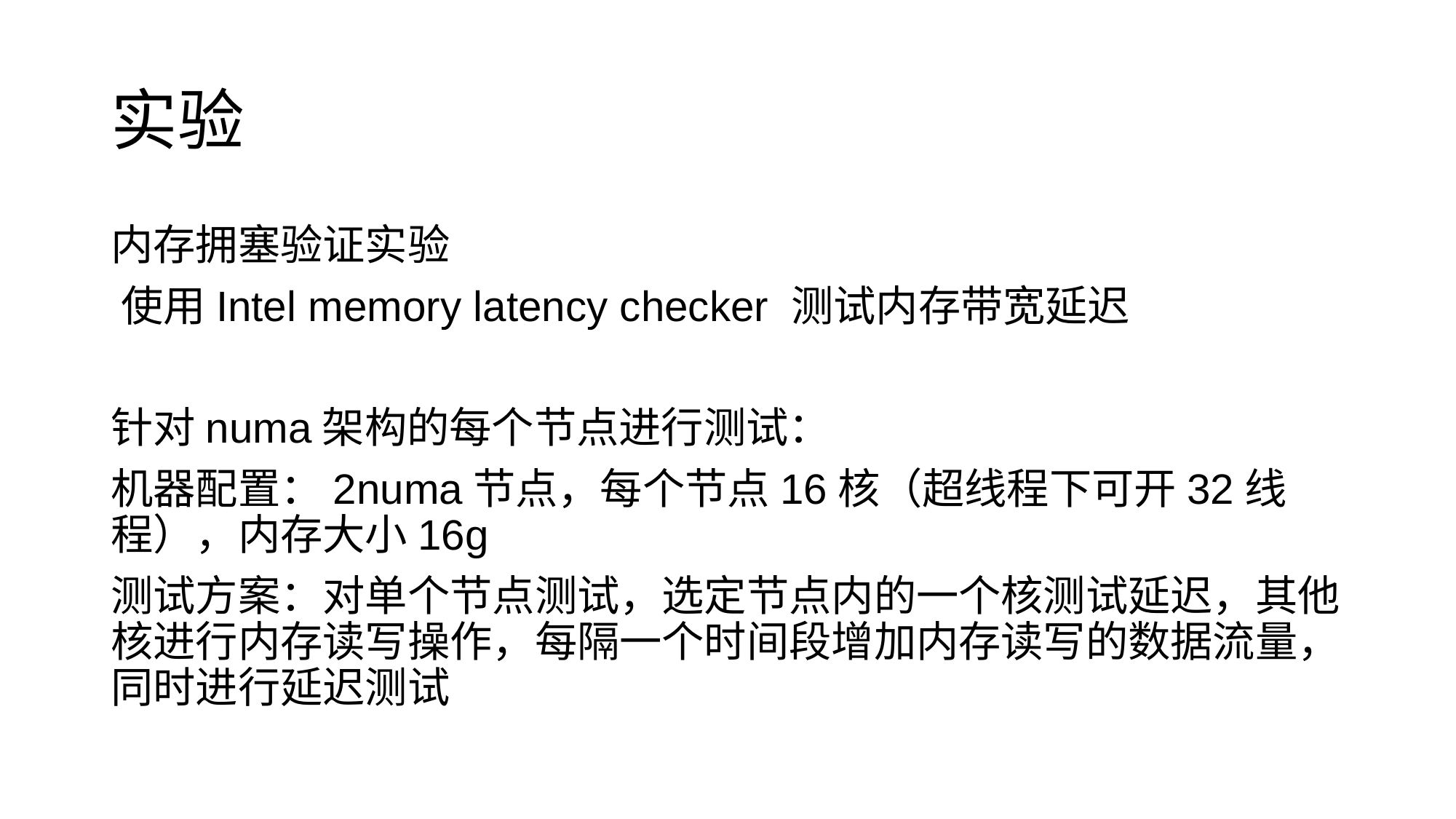

# 实验
内存拥塞验证实验
﻿使用Intel memory latency checker 测试内存带宽延迟

针对numa架构的每个节点进行测试：
机器配置：2numa节点，每个节点16核（超线程下可开32线程），内存大小16g
测试方案：对单个节点测试，选定节点内的一个核测试延迟，其他核进行内存读写操作，每隔一个时间段增加内存读写的数据流量，同时进行延迟测试